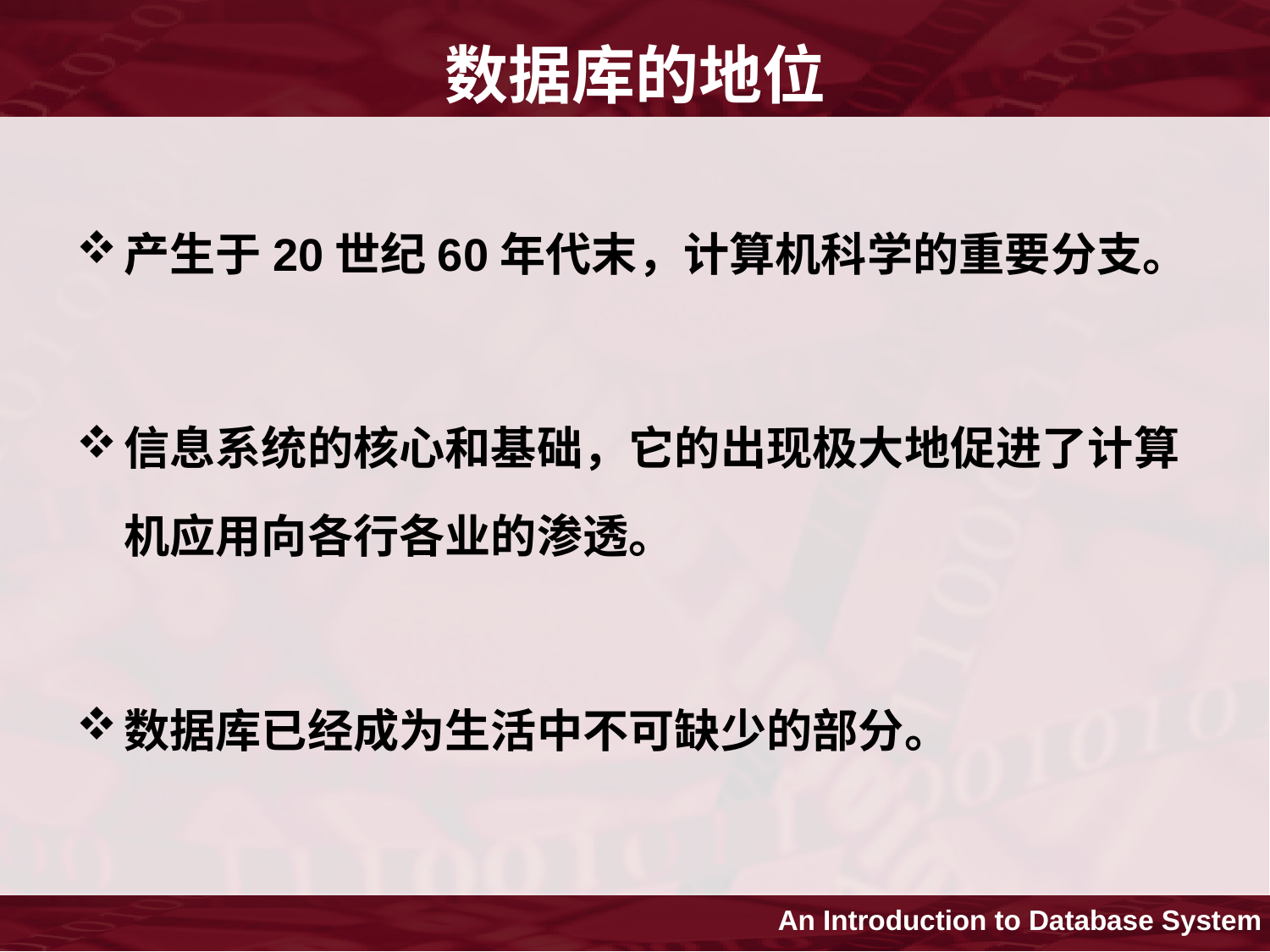

# 数据库的地位
产生于20世纪60年代末，计算机科学的重要分支。

信息系统的核心和基础，它的出现极大地促进了计算机应用向各行各业的渗透。

数据库已经成为生活中不可缺少的部分。